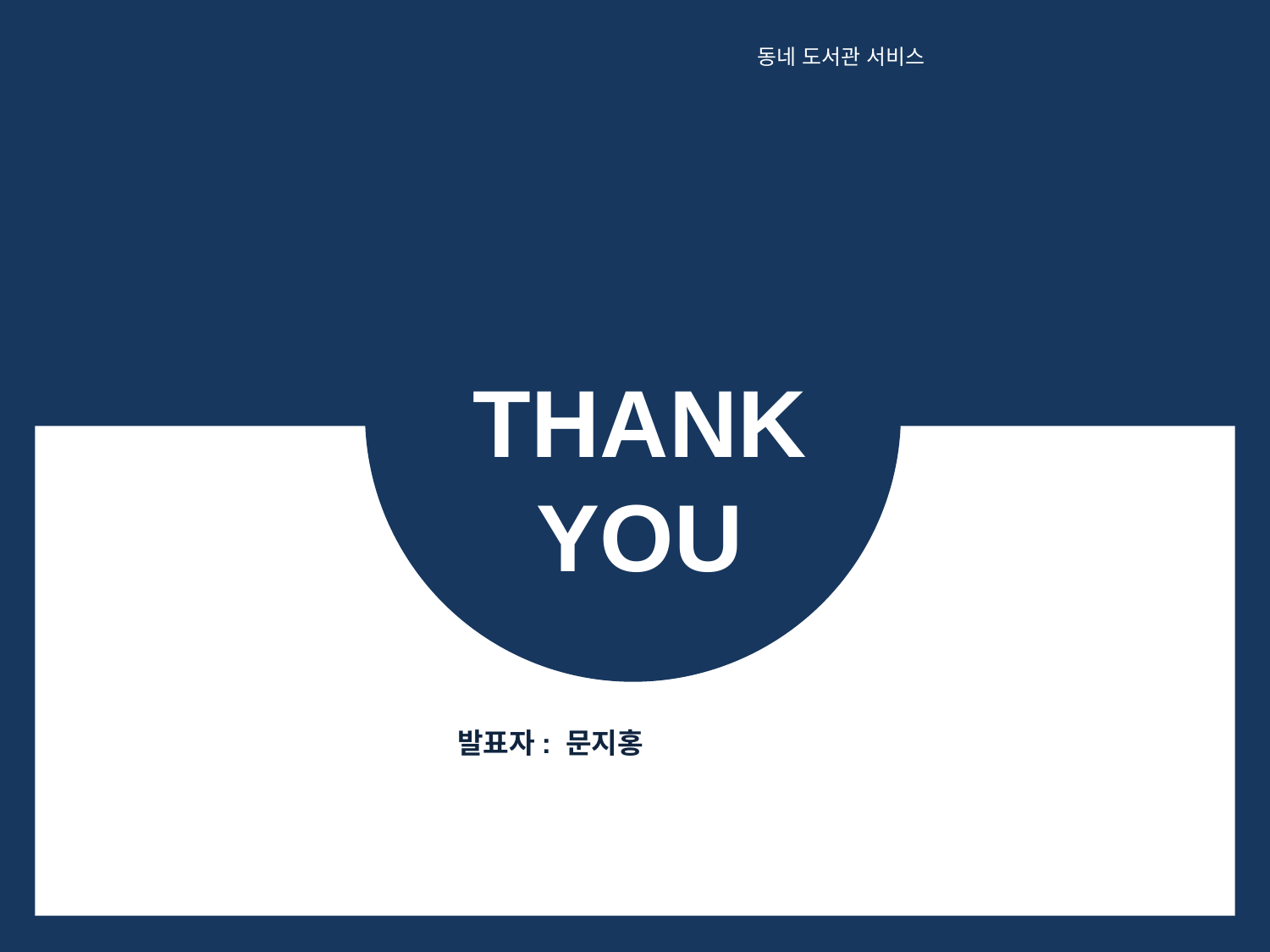

동네 도서관 서비스

THANK
YOU

발표자: 문지홍